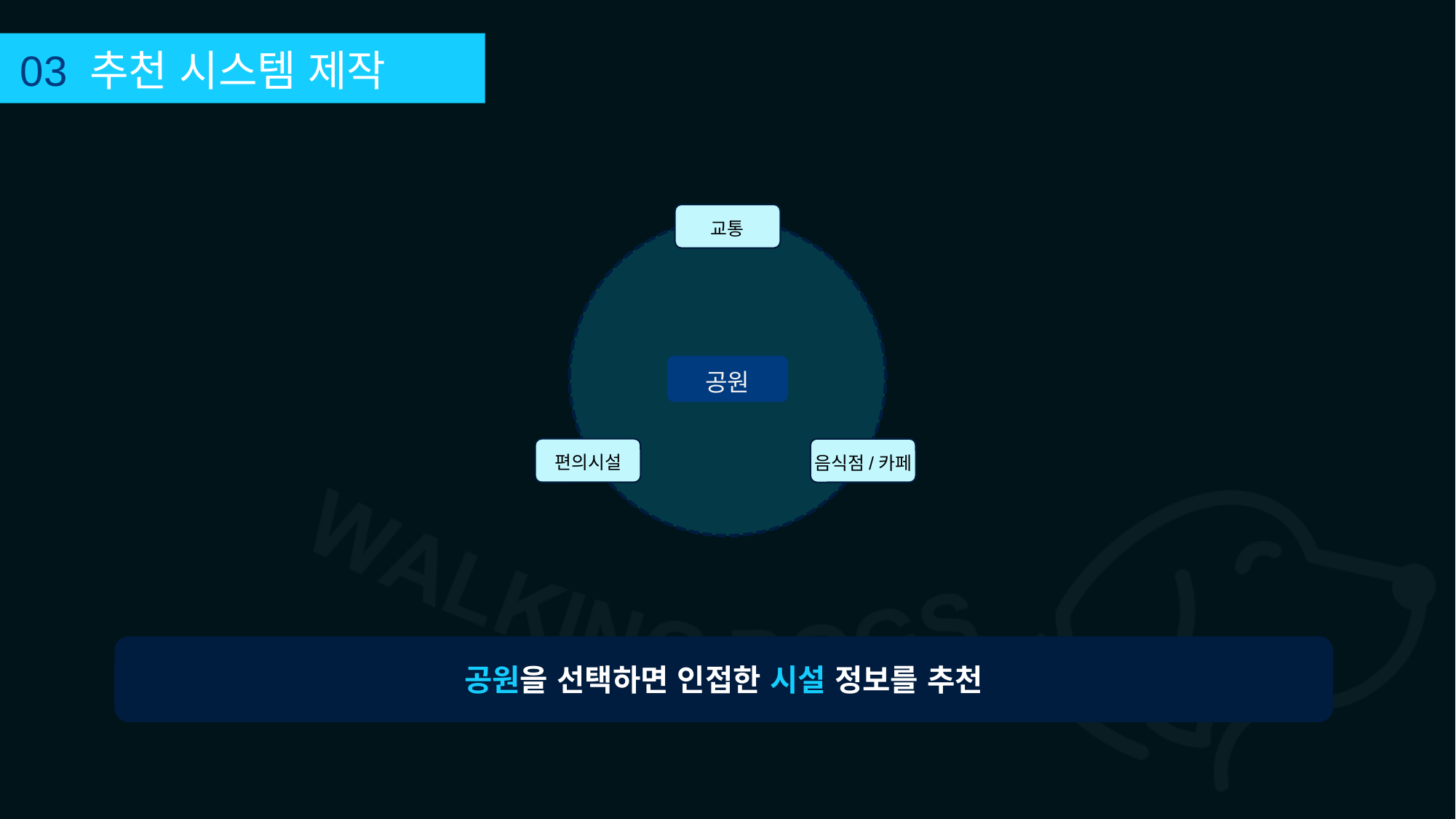

03 추천 시스템 제작

교통

공원

편의시설

음식점/카페

공원을 선택하면 인접한 시설 정보를 추천